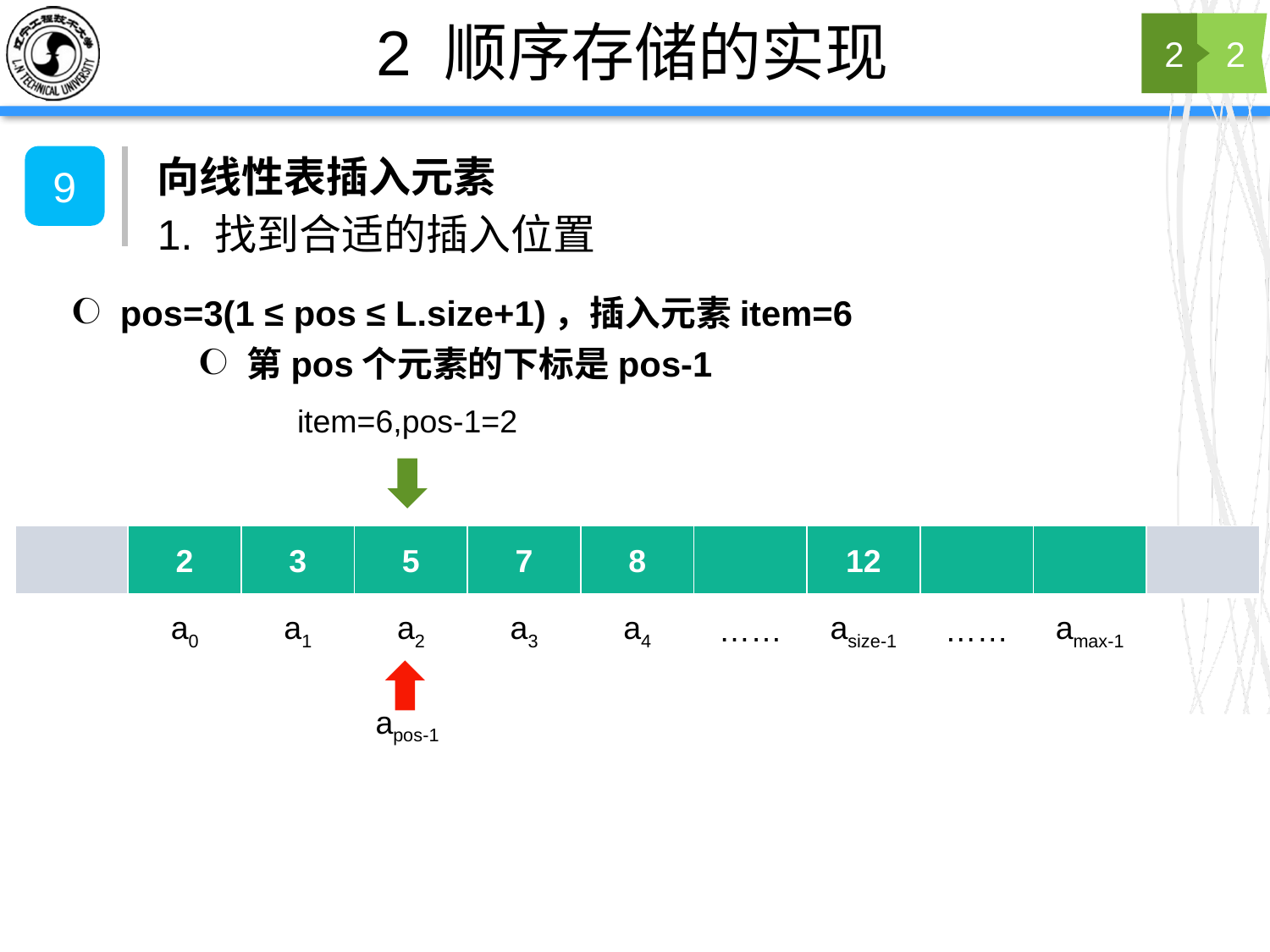

# 2 顺序存储的实现
2
2
向线性表插入元素
9
1. 找到合适的插入位置
pos=3(1 ≤ pos ≤ L.size+1)，插入元素item=6
第pos个元素的下标是pos-1
item=6,pos-1=2

|  | 2 | 3 | 5 | 7 | 8 |  | 12 |  |  |  |
| --- | --- | --- | --- | --- | --- | --- | --- | --- | --- | --- |
|  | a0 | a1 | a2 | a3 | a4 | …… | asize-1 | …… | amax-1 |  |

apos-1